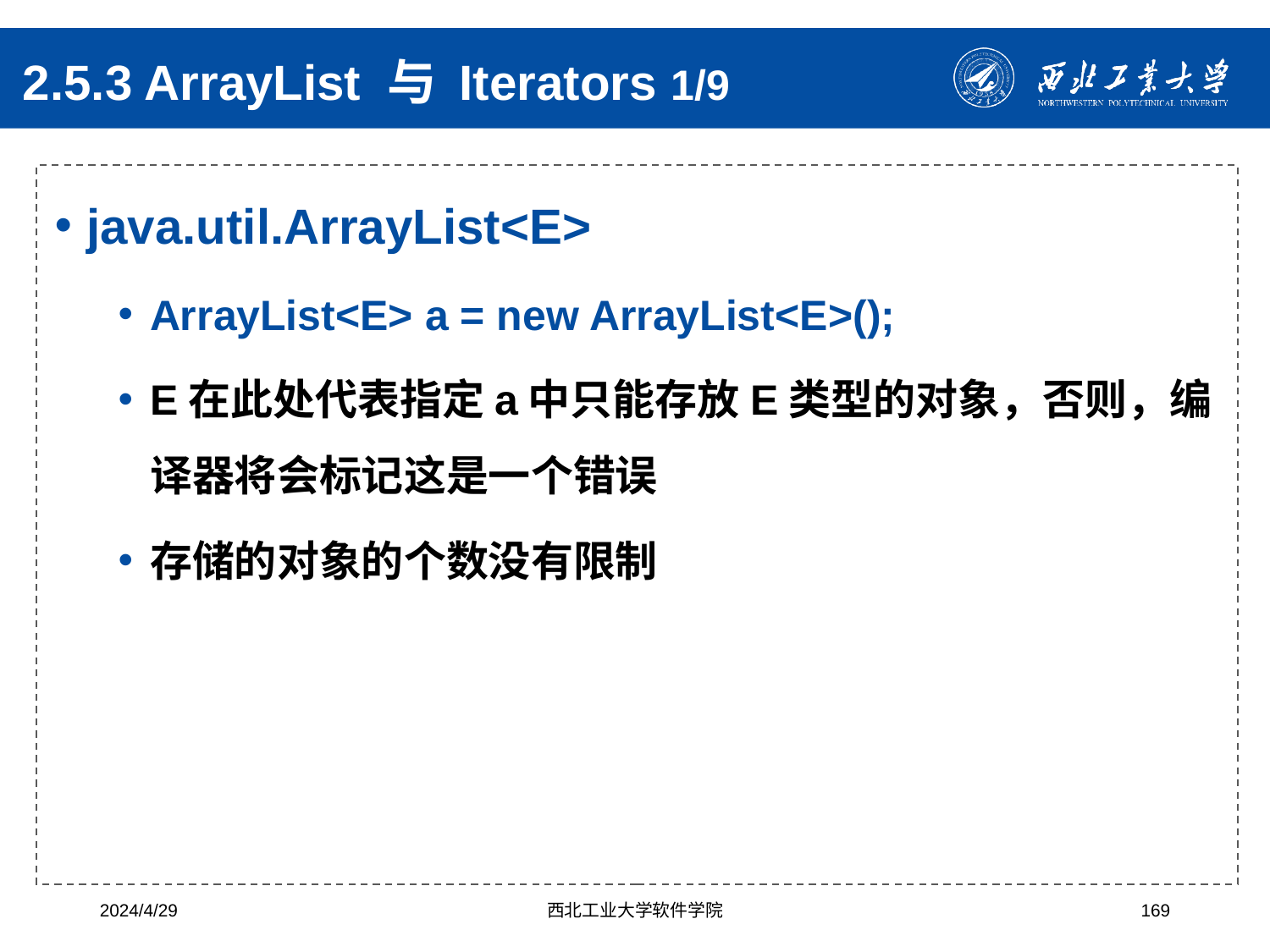

# 2.5.3 ArrayList 与 Iterators 1/9
java.util.ArrayList<E>
ArrayList<E> a = new ArrayList<E>();
E在此处代表指定a中只能存放E类型的对象，否则，编译器将会标记这是一个错误
存储的对象的个数没有限制
2024/4/29
西北工业大学软件学院
169